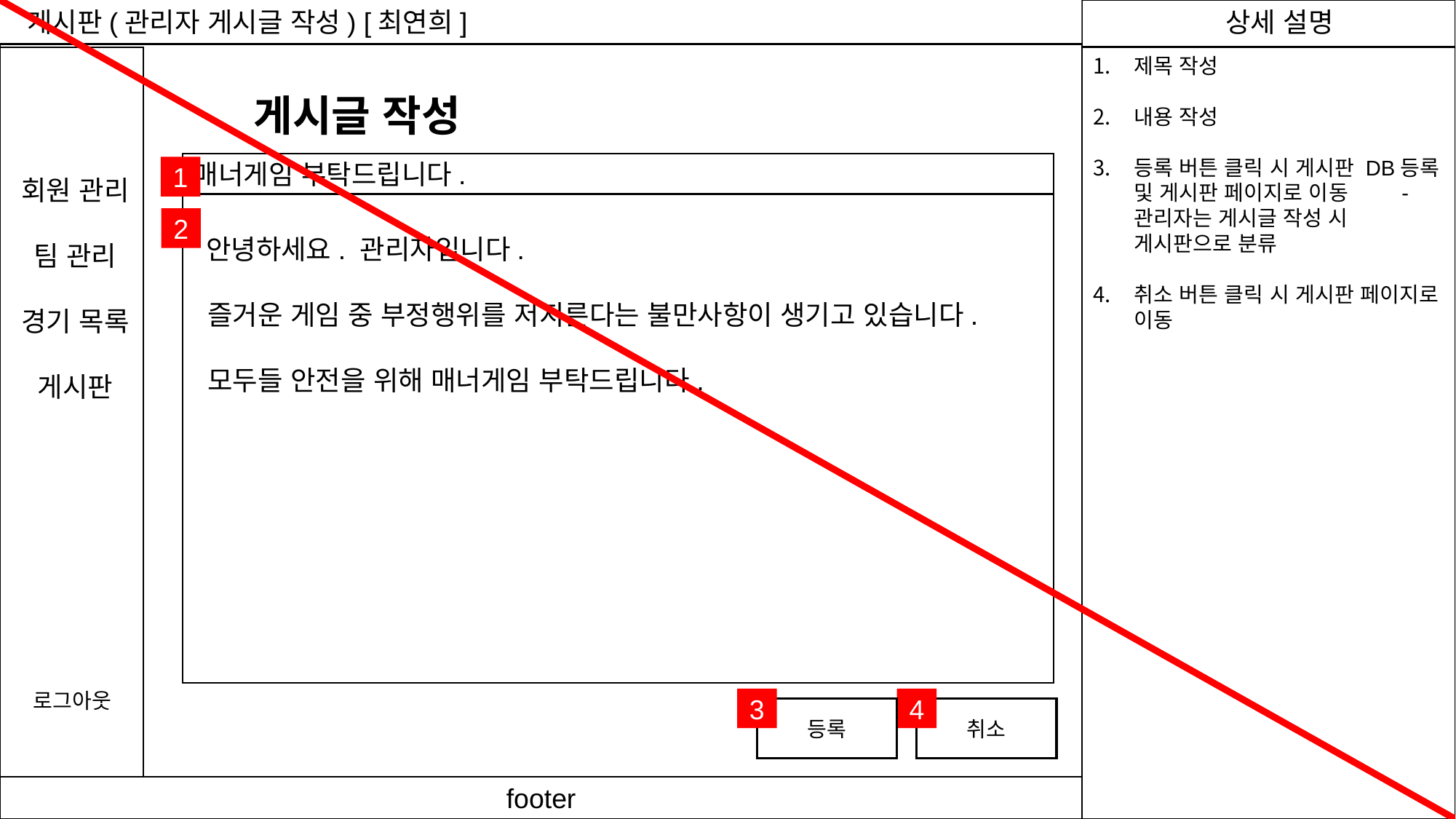

게시판(관리자 게시글 작성) [최연희]

제목 작성

내용 작성

등록 버튼 클릭 시 게시판 DB등록 및 게시판 페이지로 이동        - 관리자는 게시글 작성 시 게시판으로 분류

취소 버튼 클릭 시 게시판 페이지로 이동

게시글 작성
매너게임 부탁드립니다.
1
회원 관리

팀 관리

경기 목록

게시판

 안녕하세요. 관리자입니다.

 즐거운 게임 중 부정행위를 저지른다는 불만사항이 생기고 있습니다.

 모두들 안전을 위해 매너게임 부탁드립니다.
2

로그아웃
3
4
등록
취소
footer